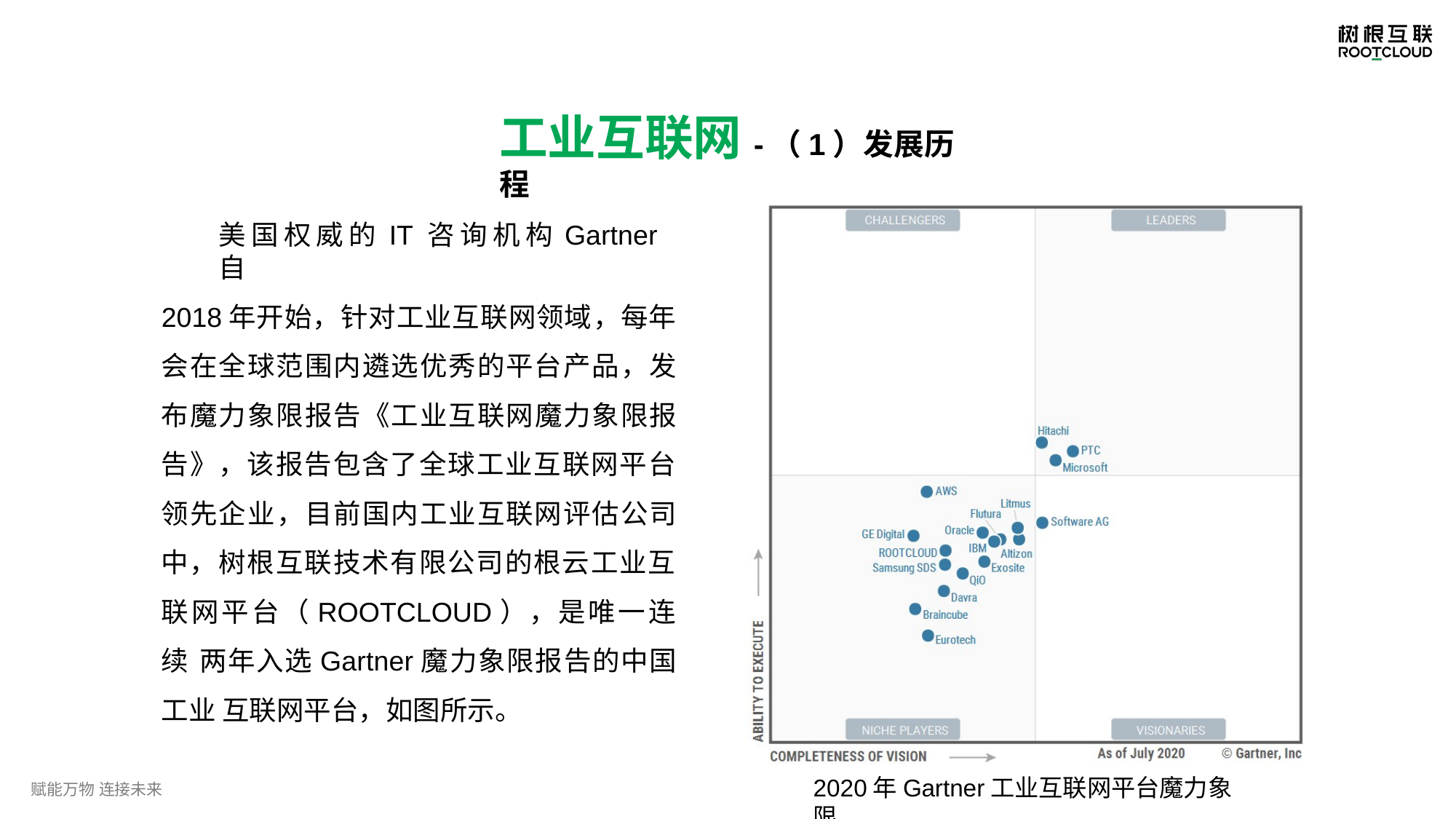

# 工业互联网-（1）发展历程

美国权威的 IT 咨询机构Gartner 自
2018年开始，针对工业互联网领域，每年 会在全球范围内遴选优秀的平台产品，发 布魔力象限报告《工业互联网魔力象限报 告》，该报告包含了全球工业互联网平台 领先企业，目前国内工业互联网评估公司 中，树根互联技术有限公司的根云工业互 联网平台（ROOTCLOUD），是唯一连续 两年入选Gartner魔力象限报告的中国工业 互联网平台，如图所示。
2020年Gartner工业互联网平台魔力象限
赋能万物 连接未来